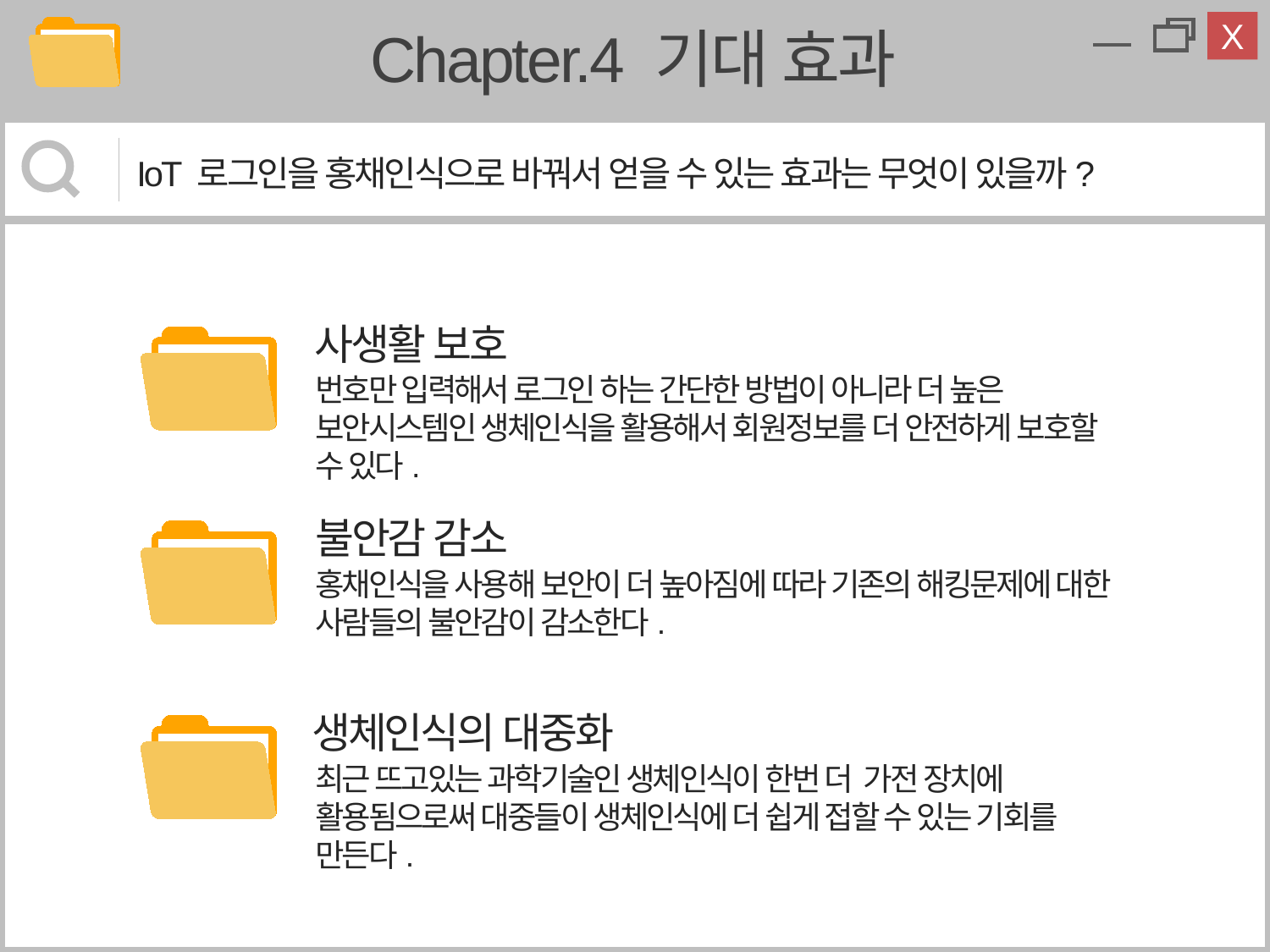

X

Chapter.4 기대 효과

IoT 로그인을 홍채인식으로 바꿔서 얻을 수 있는 효과는 무엇이 있을까?
사생활 보호
번호만 입력해서 로그인 하는 간단한 방법이 아니라 더 높은 보안시스템인 생체인식을 활용해서 회원정보를 더 안전하게 보호할 수 있다.

불안감 감소
홍채인식을 사용해 보안이 더 높아짐에 따라 기존의 해킹문제에 대한 사람들의 불안감이 감소한다.

생체인식의 대중화
최근 뜨고있는 과학기술인 생체인식이 한번 더  가전 장치에 활용됨으로써 대중들이 생체인식에 더 쉽게 접할 수 있는 기회를 만든다.